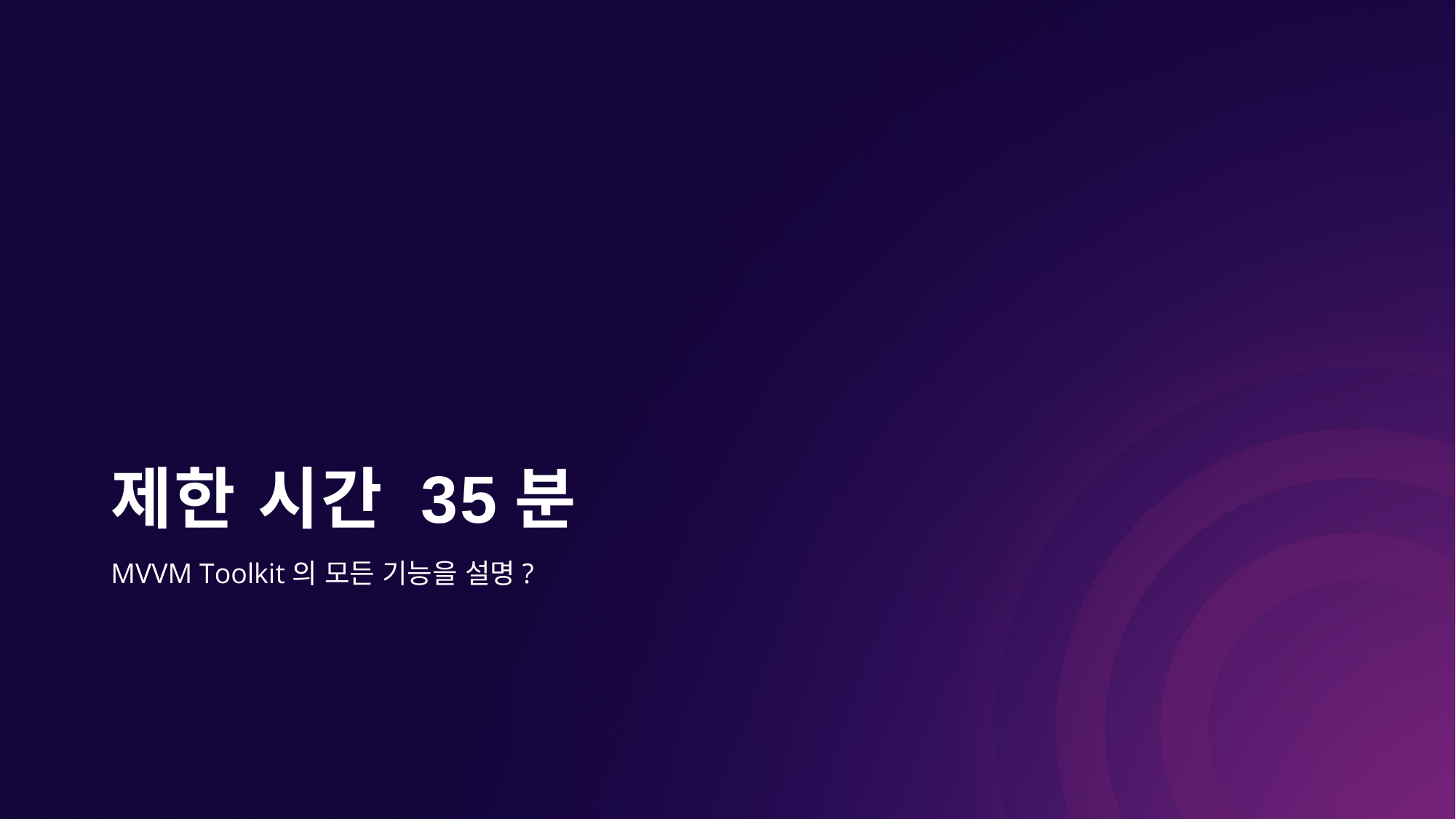

# 제한 시간 35분
MVVM Toolkit의 모든 기능을 설명?